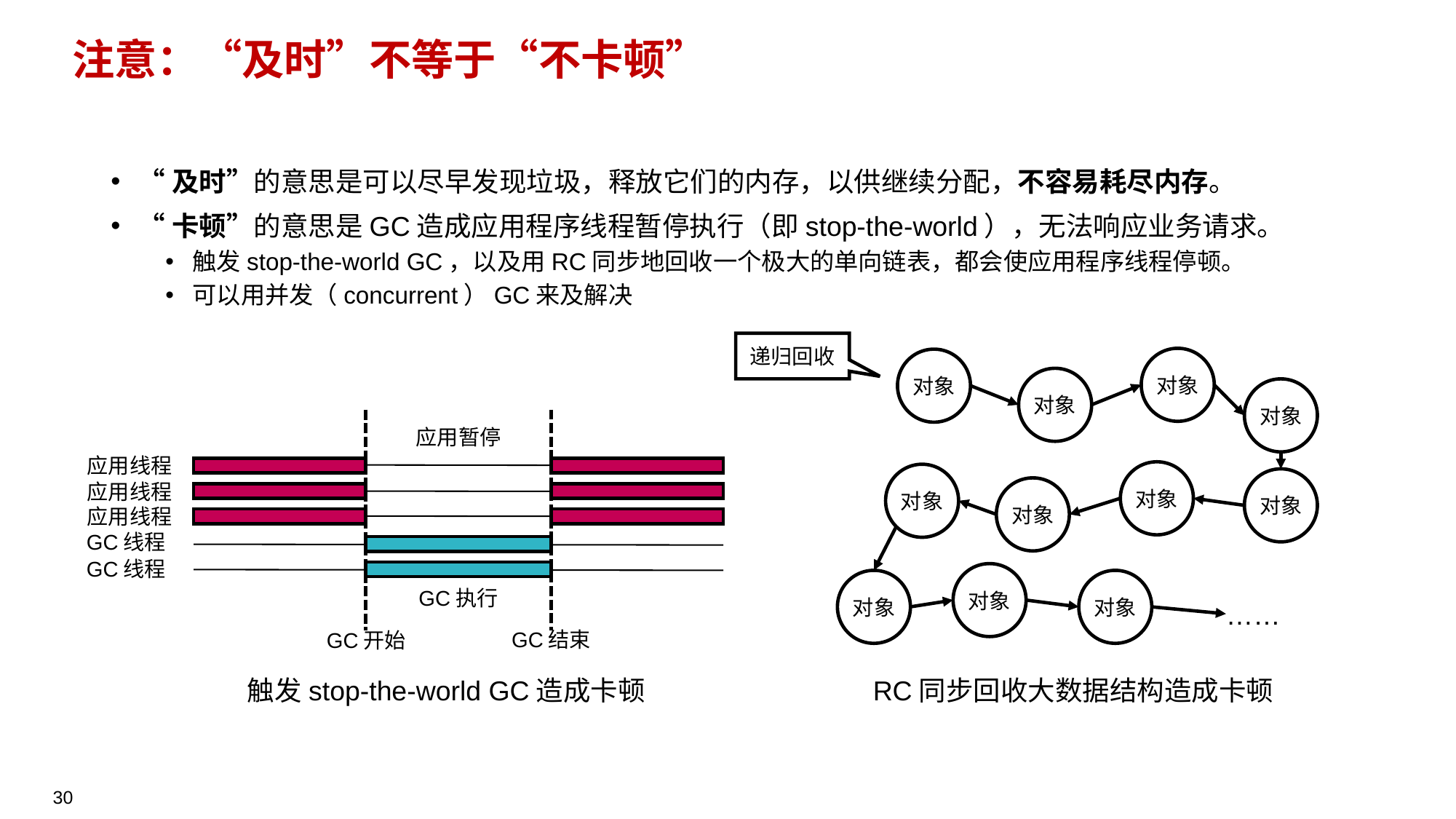

# 注意：“及时”不等于“不卡顿”
“及时”的意思是可以尽早发现垃圾，释放它们的内存，以供继续分配，不容易耗尽内存。
“卡顿”的意思是GC造成应用程序线程暂停执行（即stop-the-world），无法响应业务请求。
触发stop-the-world GC，以及用RC同步地回收一个极大的单向链表，都会使应用程序线程停顿。
可以用并发（concurrent）GC来及解决
递归回收
对象
对象
对象
对象
应用暂停
应用线程

对象
对象
对象
对象
应用线程

应用线程

GC线程

GC线程

对象
对象
对象
GC执行
……
GC结束
GC开始
触发stop-the-world GC造成卡顿
RC同步回收大数据结构造成卡顿